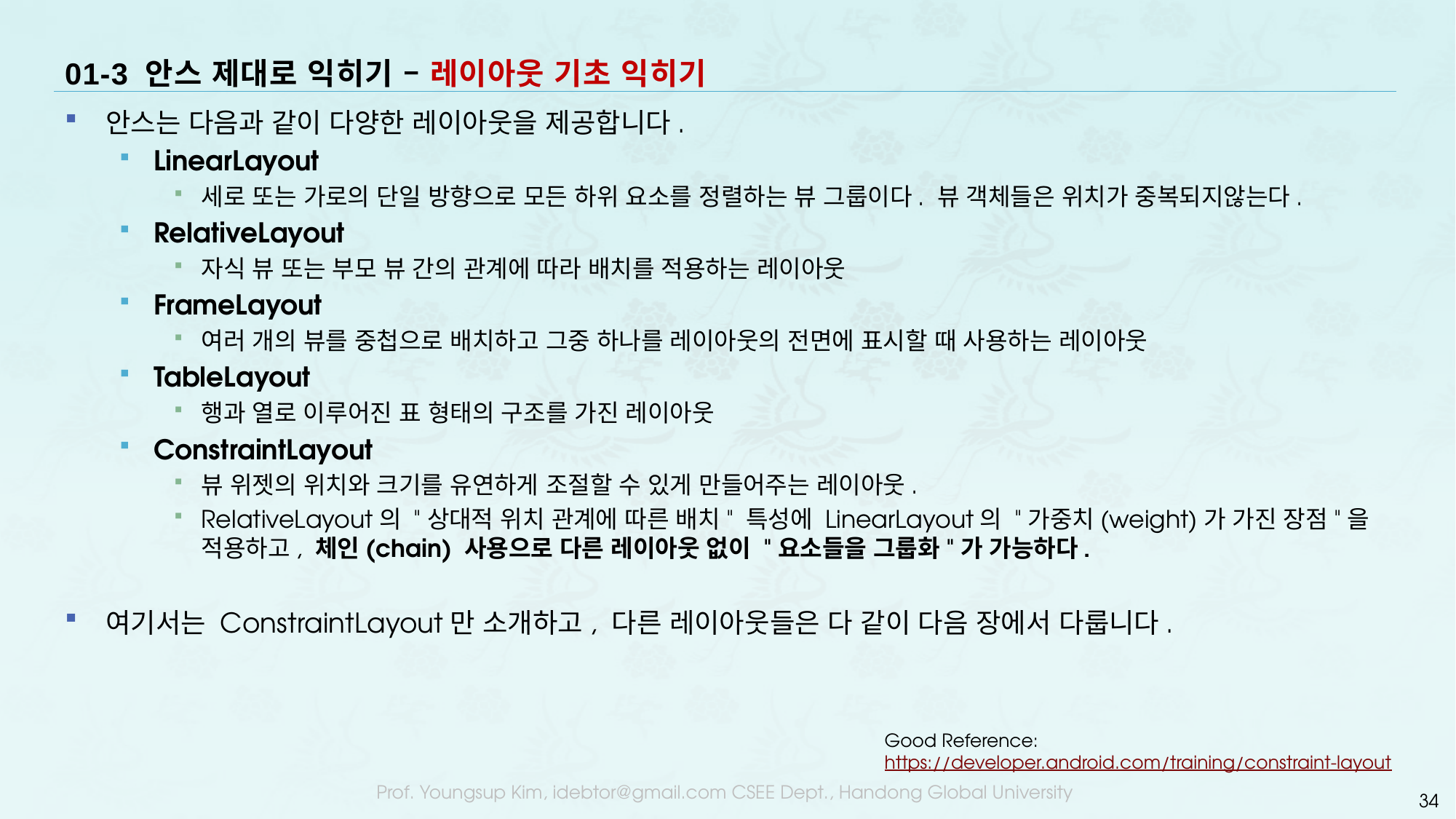

# 01-3 안스 제대로 익히기 – 레이아웃 기초 익히기
안스는 다음과 같이 다양한 레이아웃을 제공합니다.
LinearLayout
세로 또는 가로의 단일 방향으로 모든 하위 요소를 정렬하는 뷰 그룹이다. 뷰 객체들은 위치가 중복되지않는다.
RelativeLayout
자식 뷰 또는 부모 뷰 간의 관계에 따라 배치를 적용하는 레이아웃
FrameLayout
여러 개의 뷰를 중첩으로 배치하고 그중 하나를 레이아웃의 전면에 표시할 때 사용하는 레이아웃
TableLayout
행과 열로 이루어진 표 형태의 구조를 가진 레이아웃
ConstraintLayout
뷰 위젯의 위치와 크기를 유연하게 조절할 수 있게 만들어주는 레이아웃.
RelativeLayout의 "상대적 위치 관계에 따른 배치" 특성에 LinearLayout의 "가중치(weight)가 가진 장점"을 적용하고, 체인(chain) 사용으로 다른 레이아웃 없이 "요소들을 그룹화"가 가능하다.

여기서는 ConstraintLayout만 소개하고, 다른 레이아웃들은 다 같이 다음 장에서 다룹니다.

Good Reference:
https://developer.android.com/training/constraint-layout
34